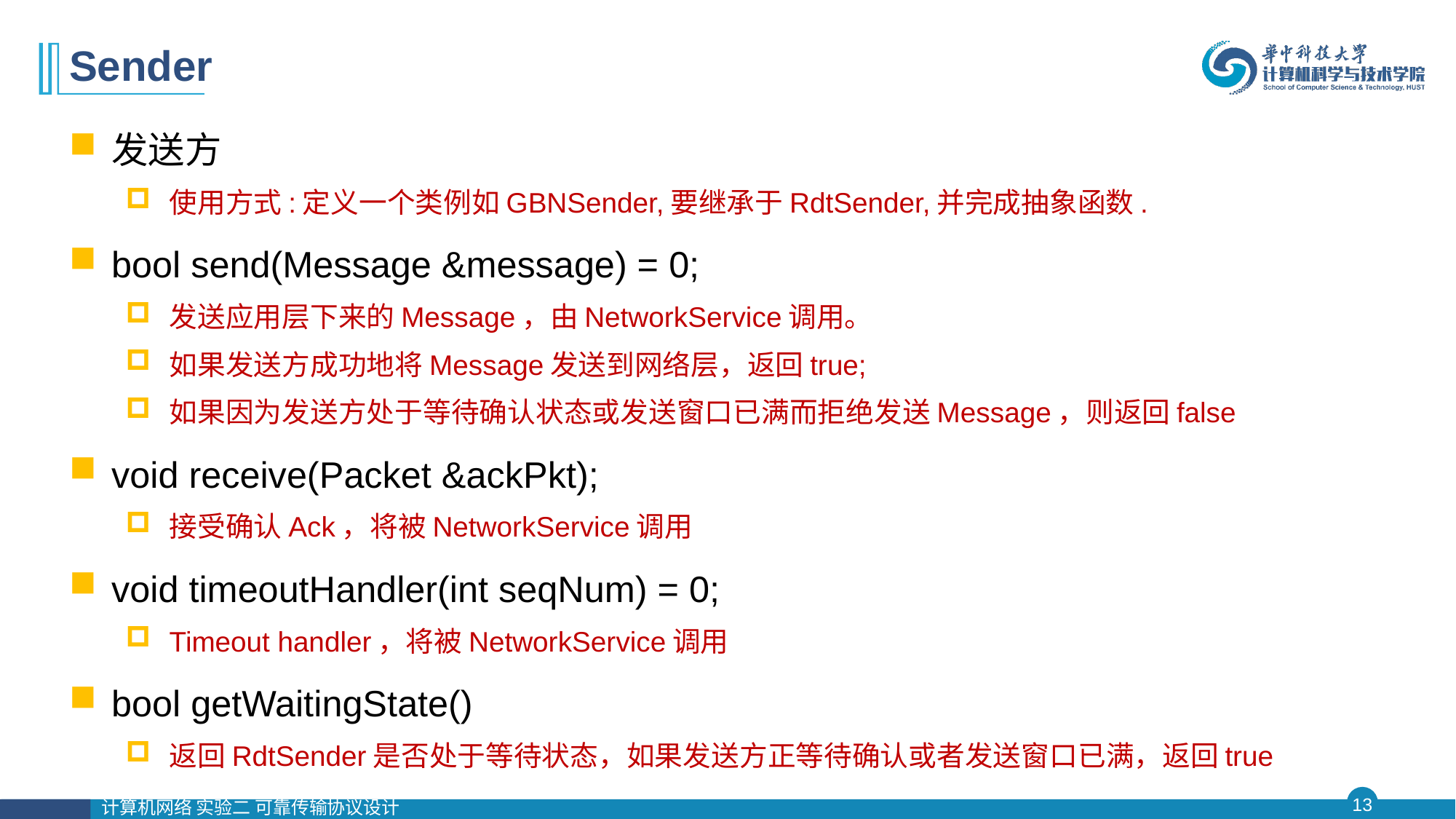

# Sender
发送方
使用方式:定义一个类例如GBNSender,要继承于RdtSender,并完成抽象函数.
bool send(Message &message) = 0;
发送应用层下来的Message，由NetworkService调用。
如果发送方成功地将Message发送到网络层，返回true;
如果因为发送方处于等待确认状态或发送窗口已满而拒绝发送Message，则返回false
void receive(Packet &ackPkt);
接受确认Ack，将被NetworkService调用
void timeoutHandler(int seqNum) = 0;
Timeout handler，将被NetworkService调用
bool getWaitingState()
返回RdtSender是否处于等待状态，如果发送方正等待确认或者发送窗口已满，返回true